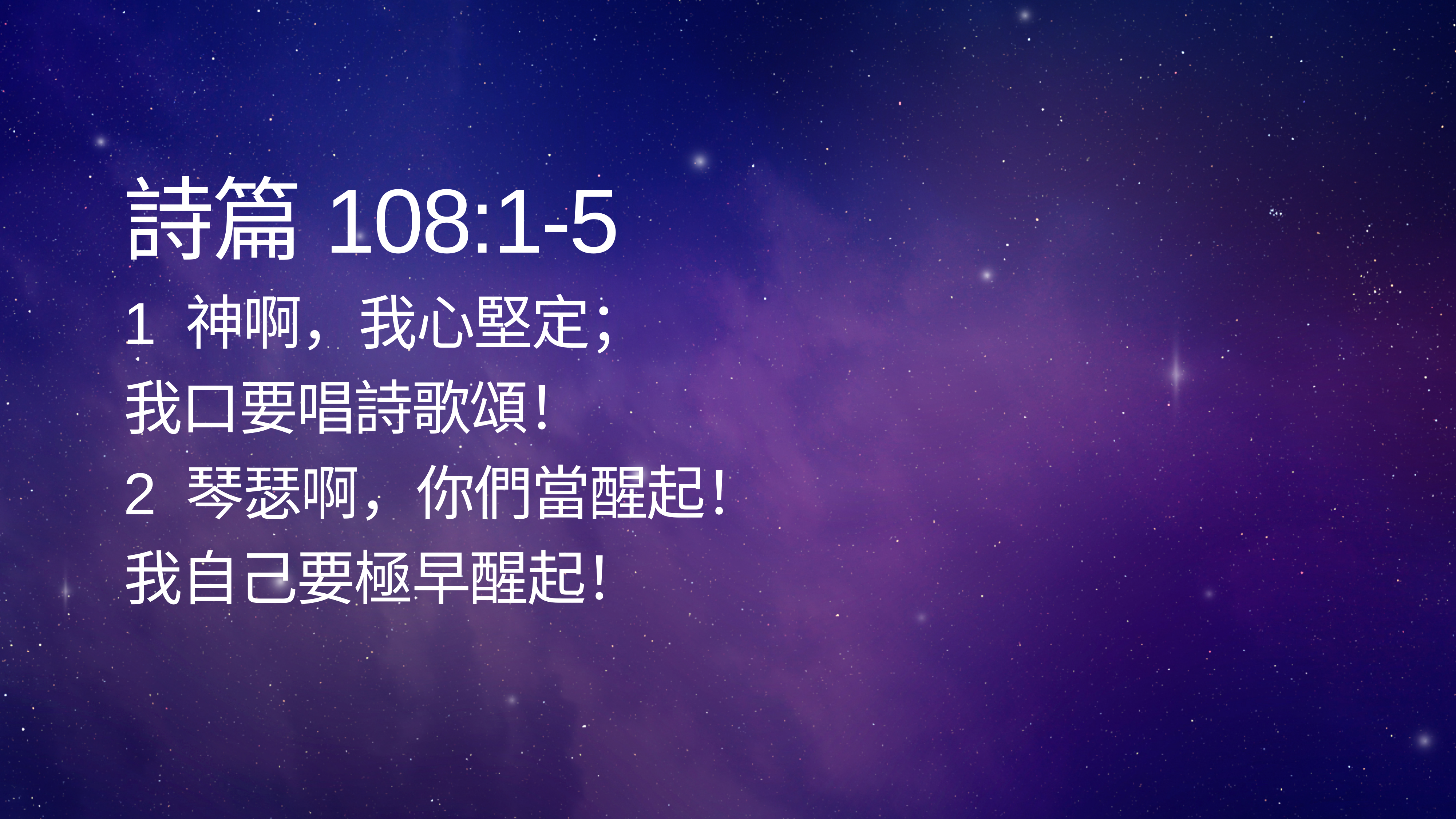

# 詩篇108:1-5
1 神啊，我心堅定；
我口要唱詩歌頌！
2 琴瑟啊，你們當醒起！
我自己要極早醒起！